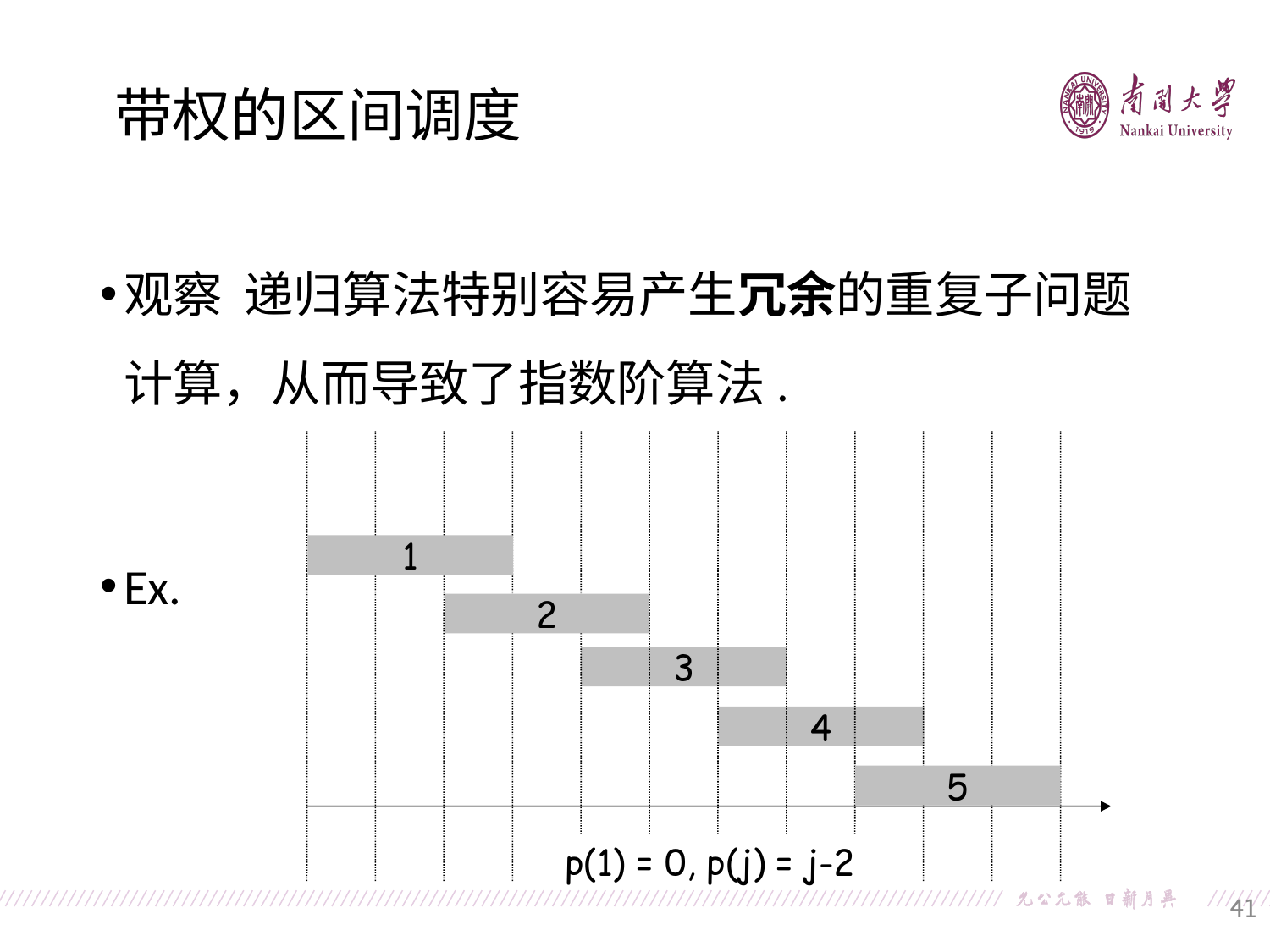

带权的区间调度
观察  递归算法特别容易产生冗余的重复子问题计算，从而导致了指数阶算法.

Ex.

1
2
3
4
5

p(1) = 0, p(j) = j-2
41